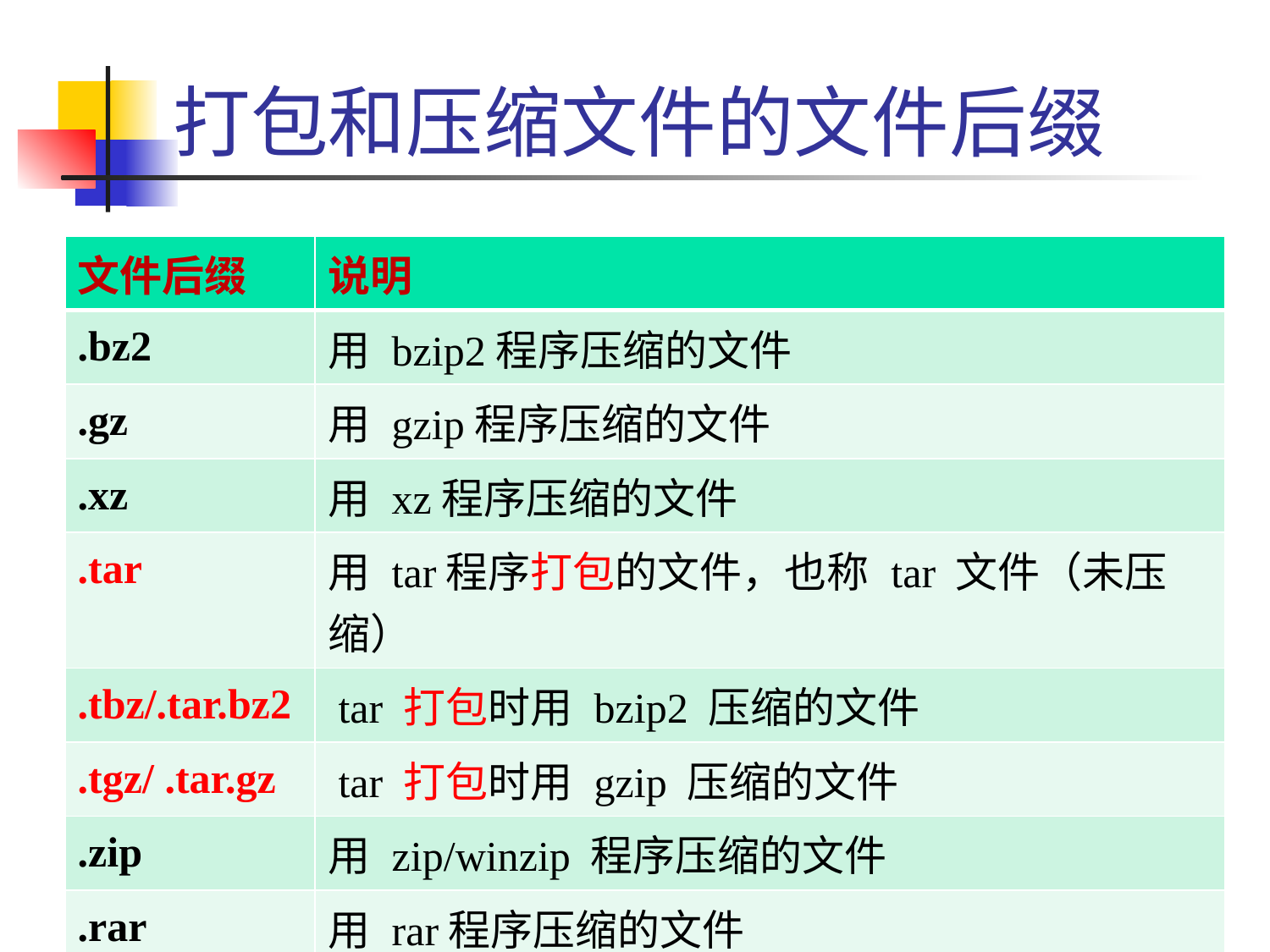

# 打包和压缩文件的文件后缀
| 文件后缀 | 说明 |
| --- | --- |
| .bz2 | 用 bzip2程序压缩的文件 |
| .gz | 用 gzip程序压缩的文件 |
| .xz | 用 xz程序压缩的文件 |
| .tar | 用 tar程序打包的文件，也称 tar 文件（未压缩） |
| .tbz/.tar.bz2 | tar 打包时用 bzip2 压缩的文件 |
| .tgz/ .tar.gz | tar 打包时用 gzip 压缩的文件 |
| .zip | 用 zip/winzip 程序压缩的文件 |
| .rar | 用 rar程序压缩的文件 |
| .7z | 用 7za程序压缩的文件 |